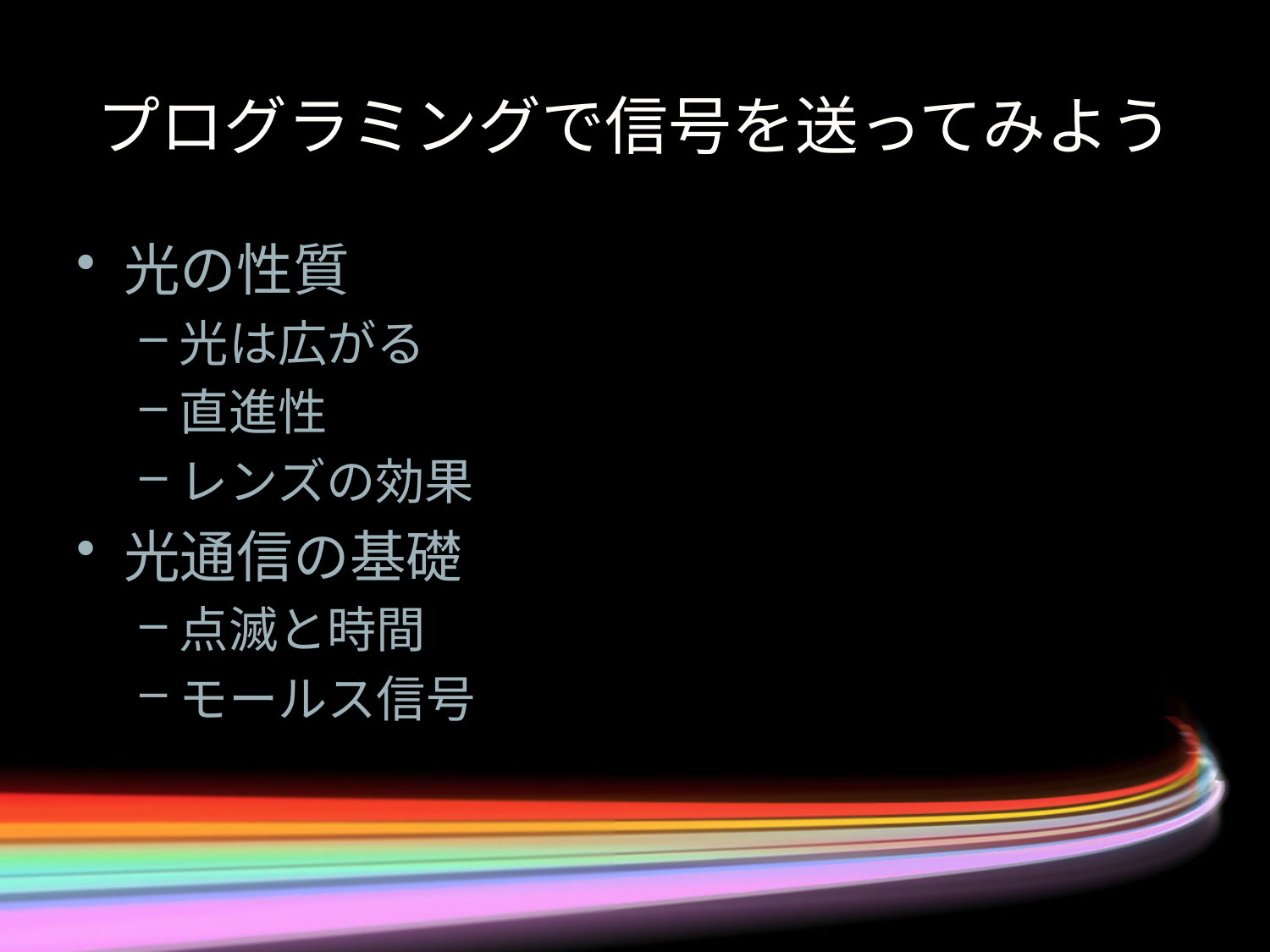

# プログラミングで信号を送ってみよう
光の性質
光は広がる
直進性
レンズの効果
光通信の基礎
点滅と時間
モールス信号